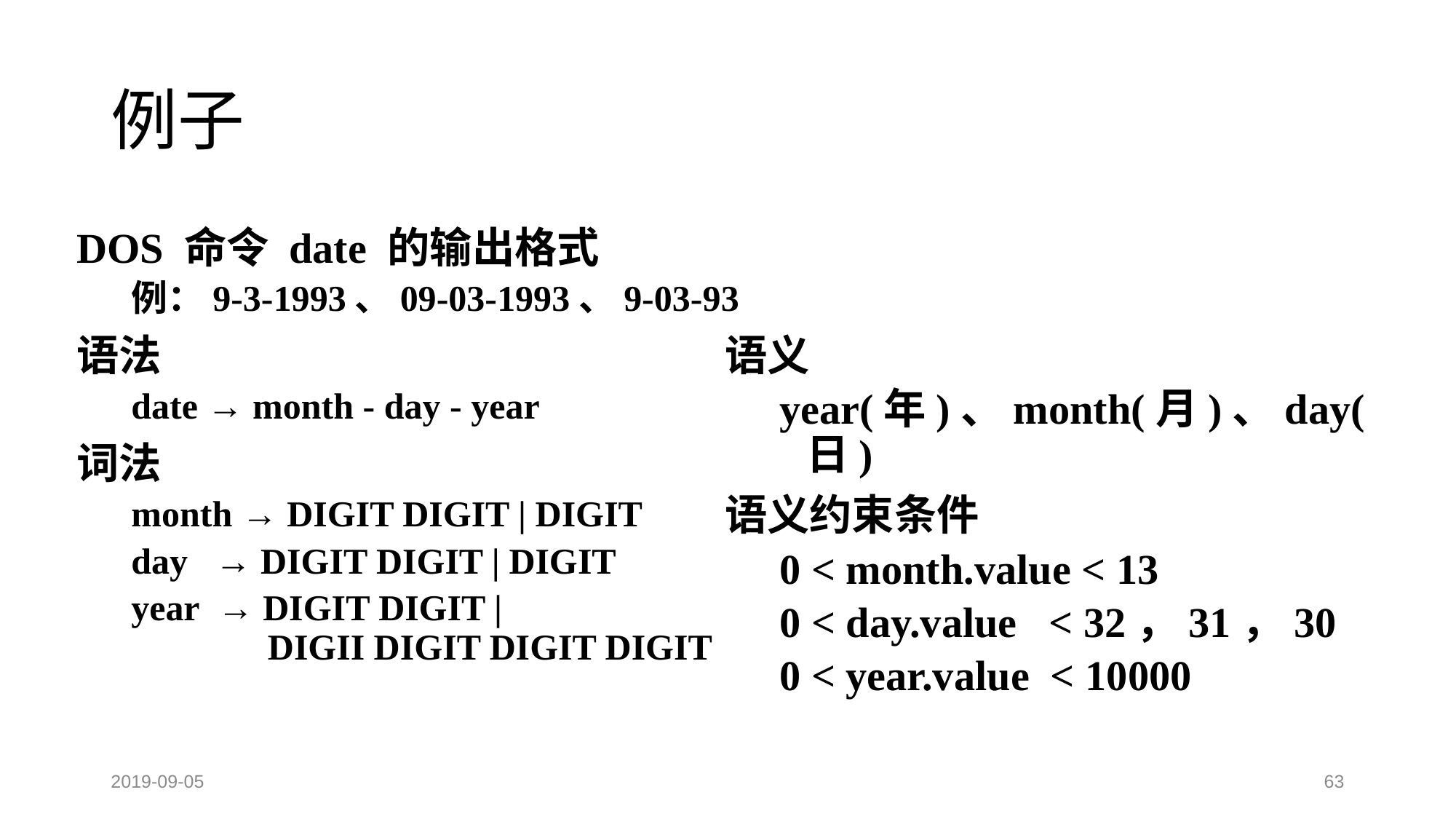

# 例子
DOS 命令 date 的输出格式
例：9-3-1993、09-03-1993、9-03-93
语法
date → month - day - year
词法
month → DIGIT DIGIT | DIGIT
day   → DIGIT DIGIT | DIGIT
year  → DIGIT DIGIT |
            DIGII DIGIT DIGIT DIGIT
语义
year(年)、month(月)、day(日)
语义约束条件
0 < month.value < 13
0 < day.value   < 32，31，30
0 < year.value  < 10000
2019-09-05
63